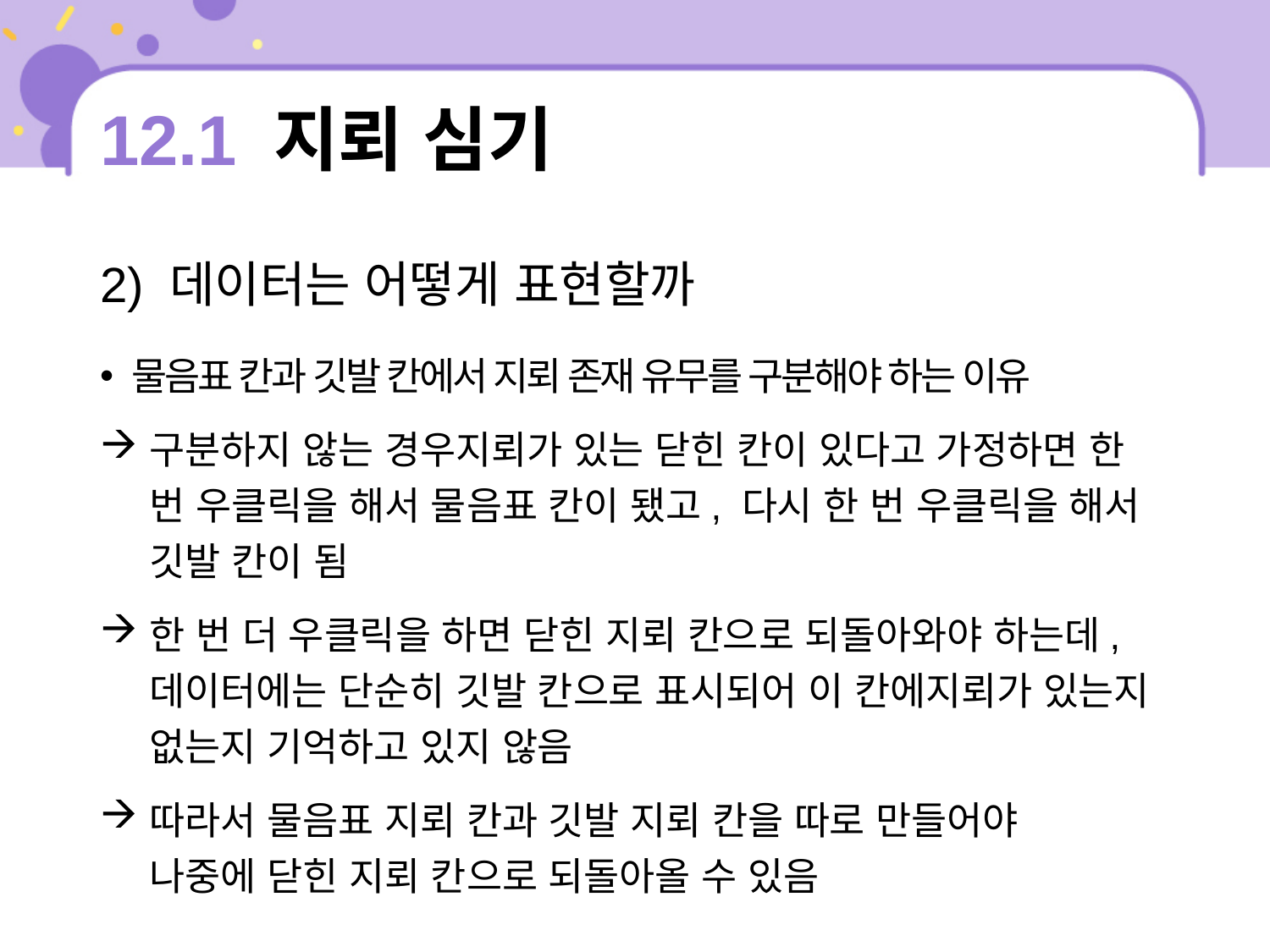

# 12.1 지뢰 심기
2) 데이터는 어떻게 표현할까
물음표 칸과 깃발 칸에서 지뢰 존재 유무를 구분해야 하는 이유
구분하지 않는 경우지뢰가 있는 닫힌 칸이 있다고 가정하면 한 번 우클릭을 해서 물음표 칸이 됐고, 다시 한 번 우클릭을 해서 깃발 칸이 됨
한 번 더 우클릭을 하면 닫힌 지뢰 칸으로 되돌아와야 하는데, 데이터에는 단순히 깃발 칸으로 표시되어 이 칸에지뢰가 있는지 없는지 기억하고 있지 않음
따라서 물음표 지뢰 칸과 깃발 지뢰 칸을 따로 만들어야
나중에 닫힌 지뢰 칸으로 되돌아올 수 있음